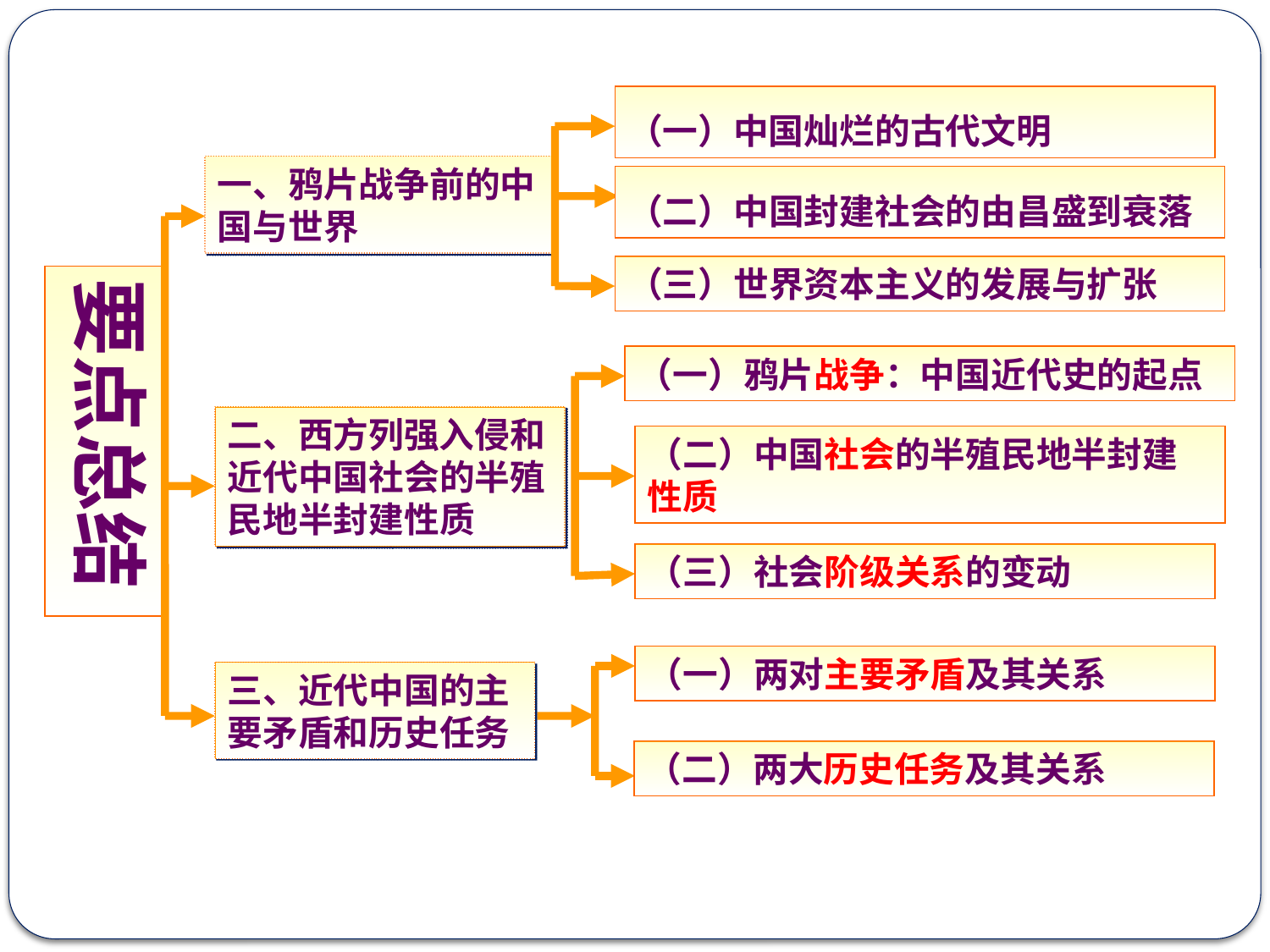

（一）中国灿烂的古代文明

一、鸦片战争前的中国与世界
（二）中国封建社会的由昌盛到衰落

（三）世界资本主义的发展与扩张
要点总结

（一）鸦片战争：中国近代史的起点

二、西方列强入侵和近代中国社会的半殖民地半封建性质
（二）中国社会的半殖民地半封建性质

（三）社会阶级关系的变动

（一）两对主要矛盾及其关系
三、近代中国的主要矛盾和历史任务

（二）两大历史任务及其关系